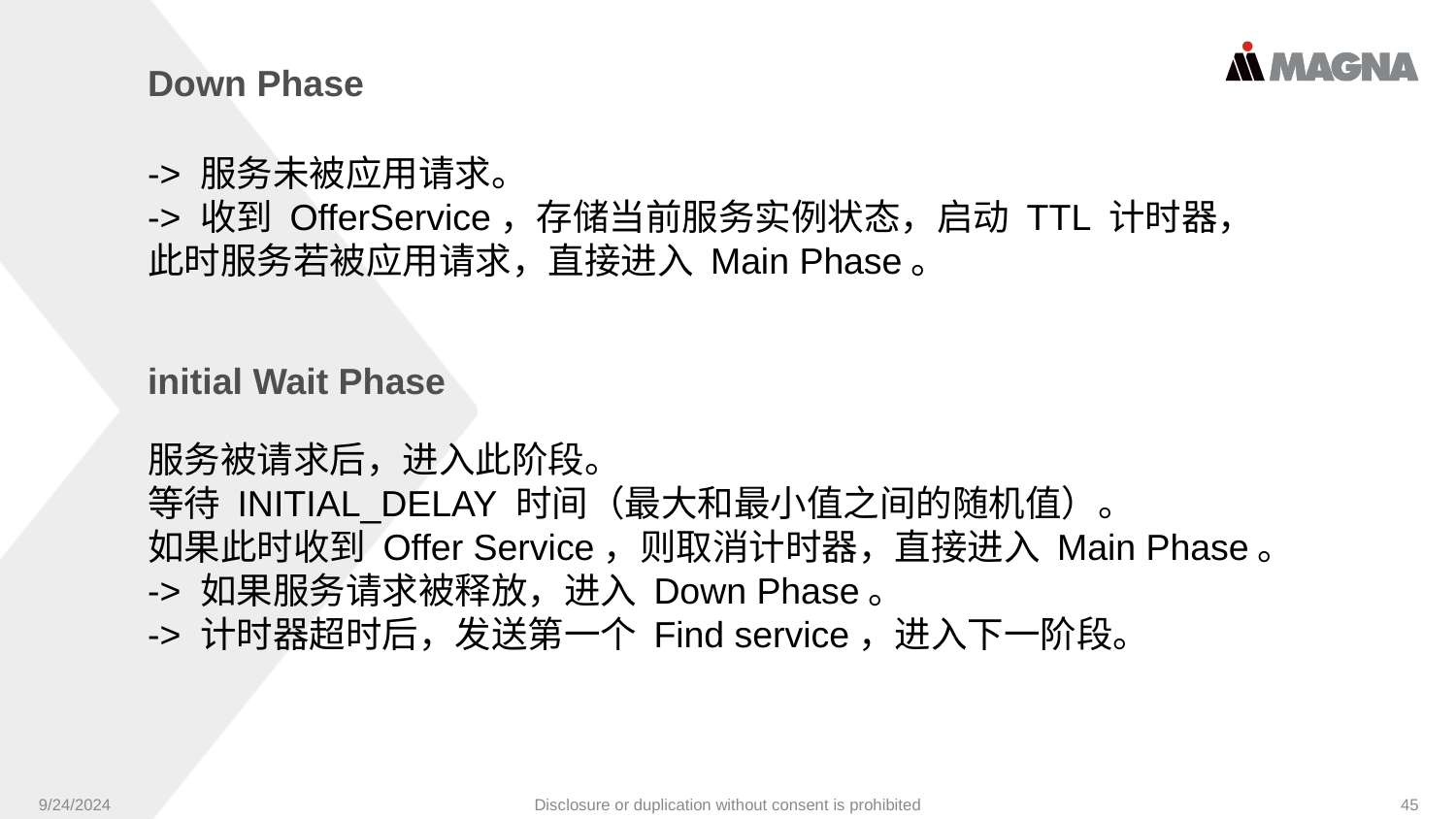

Down Phase
-> 服务未被应用请求。
-> 收到 OfferService，存储当前服务实例状态，启动 TTL 计时器，此时服务若被应用请求，直接进入 Main Phase。
initial Wait Phase
服务被请求后，进入此阶段。
等待 INITIAL_DELAY 时间（最大和最小值之间的随机值）。
如果此时收到 Offer Service，则取消计时器，直接进入 Main Phase。
-> 如果服务请求被释放，进入 Down Phase。
-> 计时器超时后，发送第一个 Find service，进入下一阶段。
9/24/2024
Disclosure or duplication without consent is prohibited
45